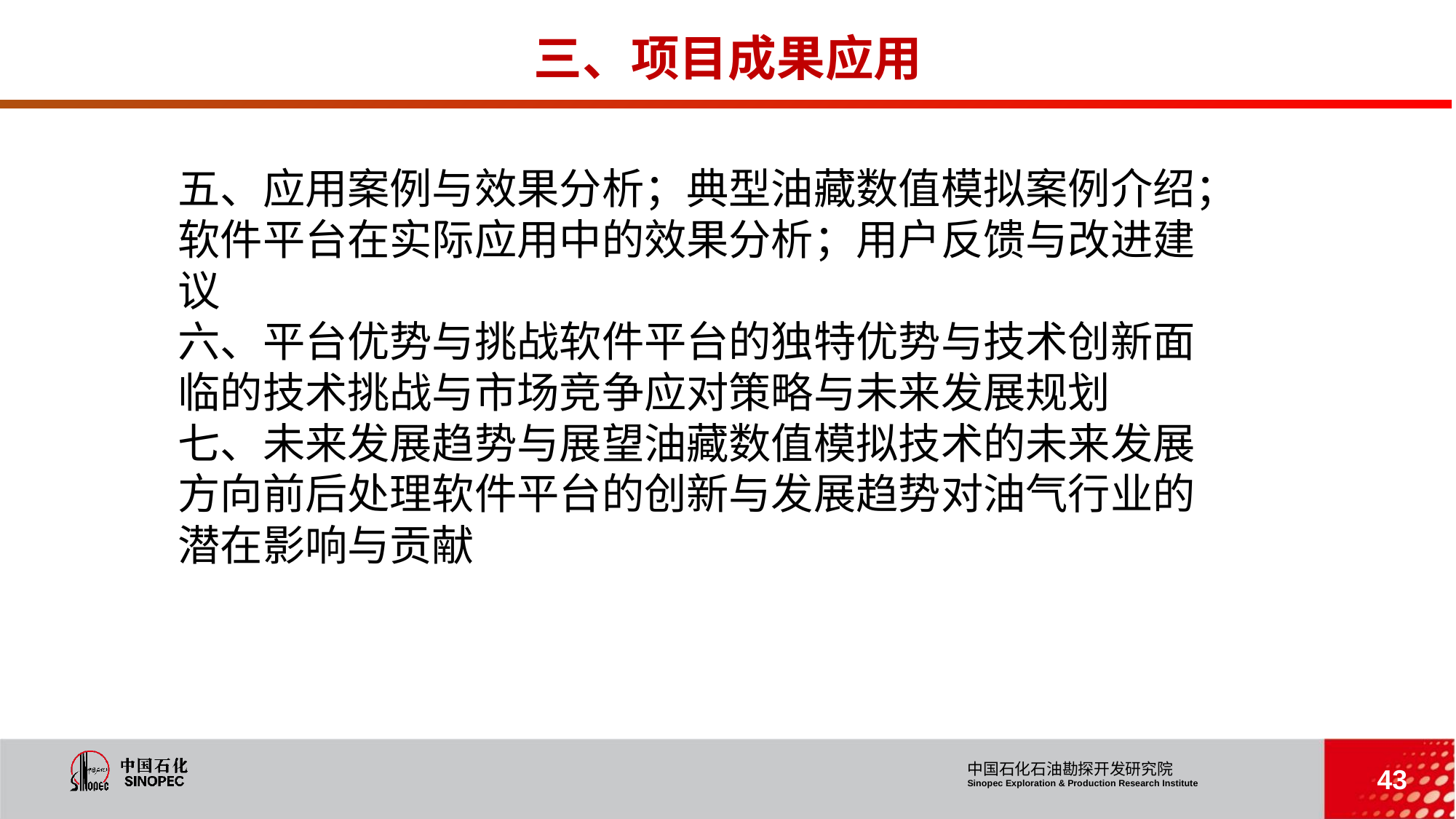

三、项目成果应用
五、应用案例与效果分析；典型油藏数值模拟案例介绍；软件平台在实际应用中的效果分析；用户反馈与改进建议
六、平台优势与挑战软件平台的独特优势与技术创新面临的技术挑战与市场竞争应对策略与未来发展规划
七、未来发展趋势与展望油藏数值模拟技术的未来发展方向前后处理软件平台的创新与发展趋势对油气行业的潜在影响与贡献